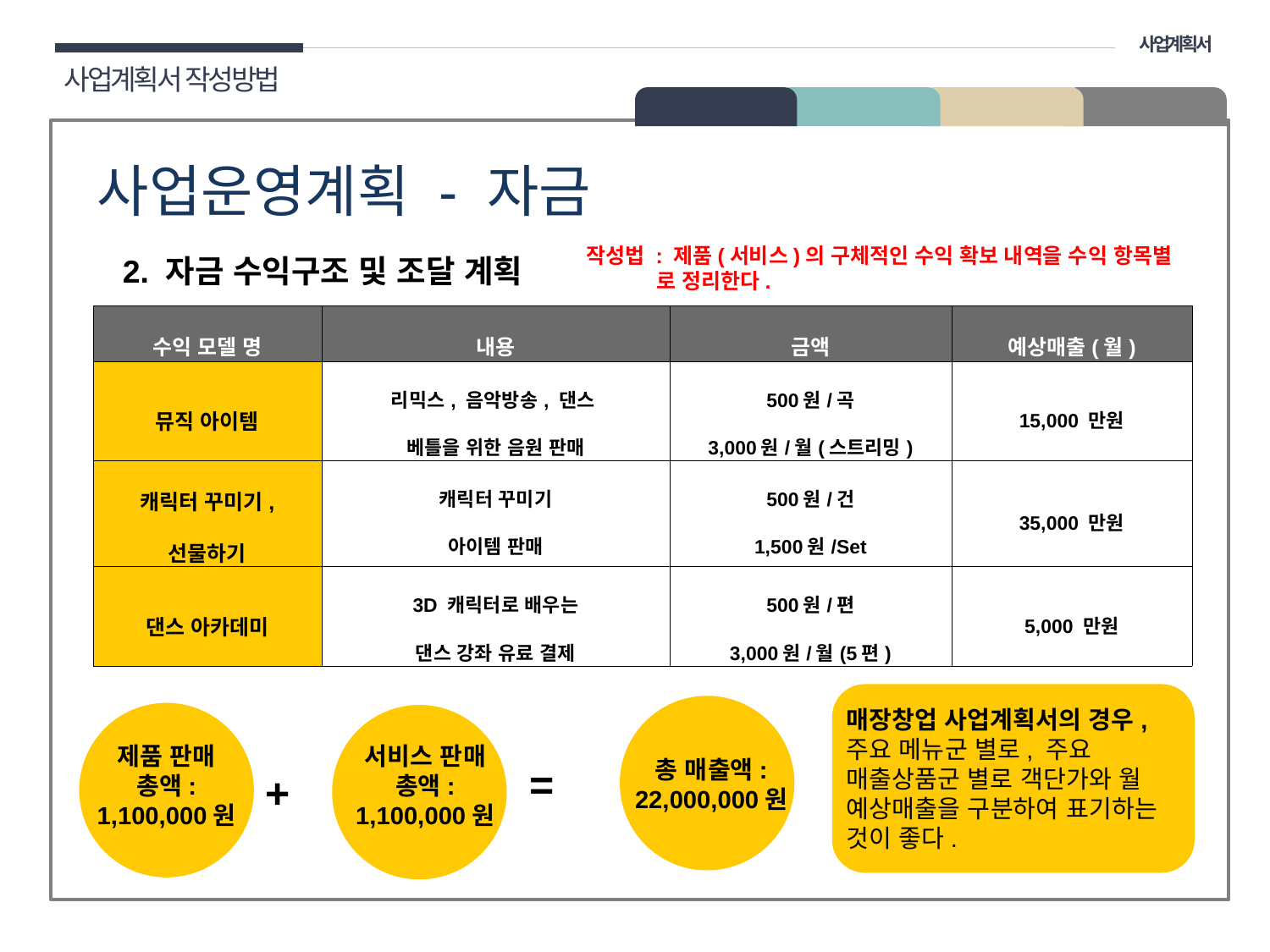

사업계획서
사업계획서 작성방법
02 구성

사업운영계획 - 자금
작성법 : 제품(서비스)의 구체적인 수익 확보 내역을 수익 항목별
           로 정리한다.
2. 자금 수익구조 및 조달 계획
| 수익 모델 명 | 내용 | 금액 | 예상매출(월) |
| --- | --- | --- | --- |
| 뮤직 아이템 | 리믹스, 음악방송, 댄스 베틀을 위한 음원 판매 | 500원/곡 3,000원/월(스트리밍) | 15,000 만원 |
| 캐릭터 꾸미기, 선물하기 | 캐릭터 꾸미기 아이템 판매 | 500원/건 1,500원/Set | 35,000 만원 |
| 댄스 아카데미 | 3D 캐릭터로 배우는 댄스 강좌 유료 결제 | 500원/편 3,000원/월(5편) | 5,000 만원 |

매장창업 사업계획서의 경우,
주요 메뉴군 별로, 주요 매출상품군 별로 객단가와 월 예상매출을 구분하여 표기하는 것이 좋다.

제품 판매
총액:
1,100,000원
서비스 판매
총액:
1,100,000원
총 매출액:
22,000,000원
=
+